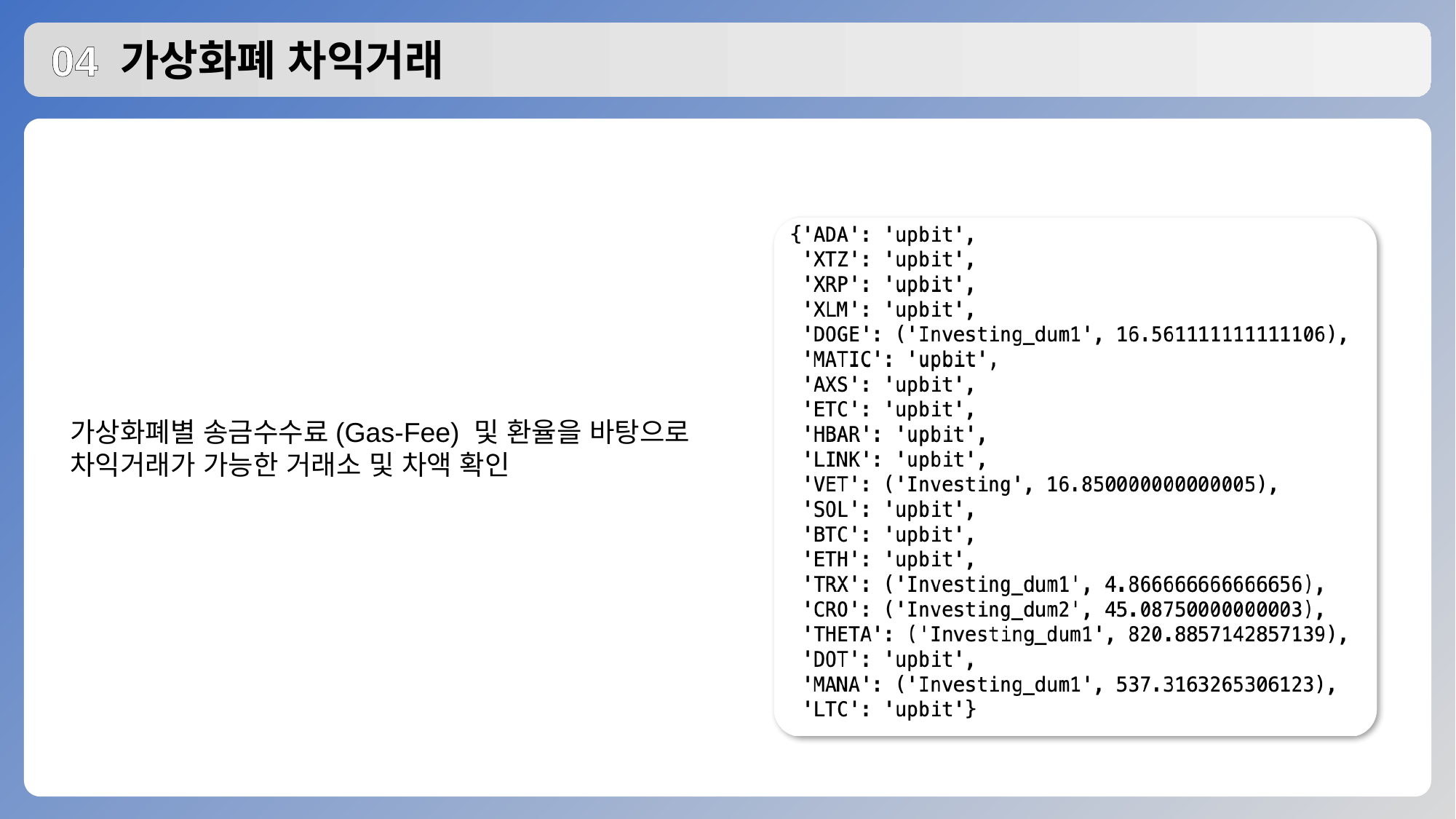

# 04 가상화폐 차익거래

가상화폐별 송금수수료(Gas-Fee) 및 환율을 바탕으로
차익거래가 가능한 거래소 및 차액 확인